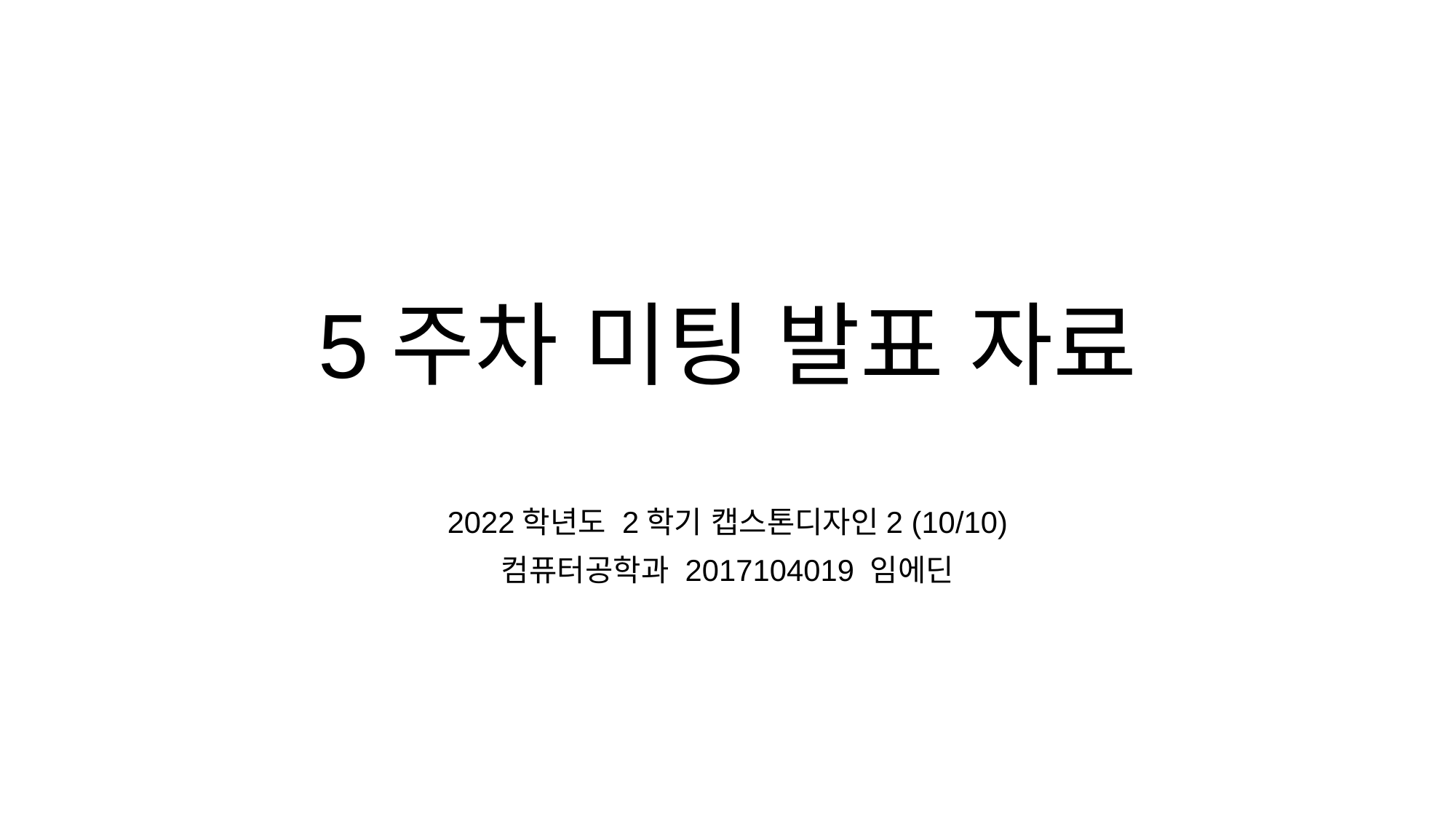

# 5주차 미팅 발표 자료
2022학년도 2학기 캡스톤디자인2 (10/10)
컴퓨터공학과 2017104019 임에딘